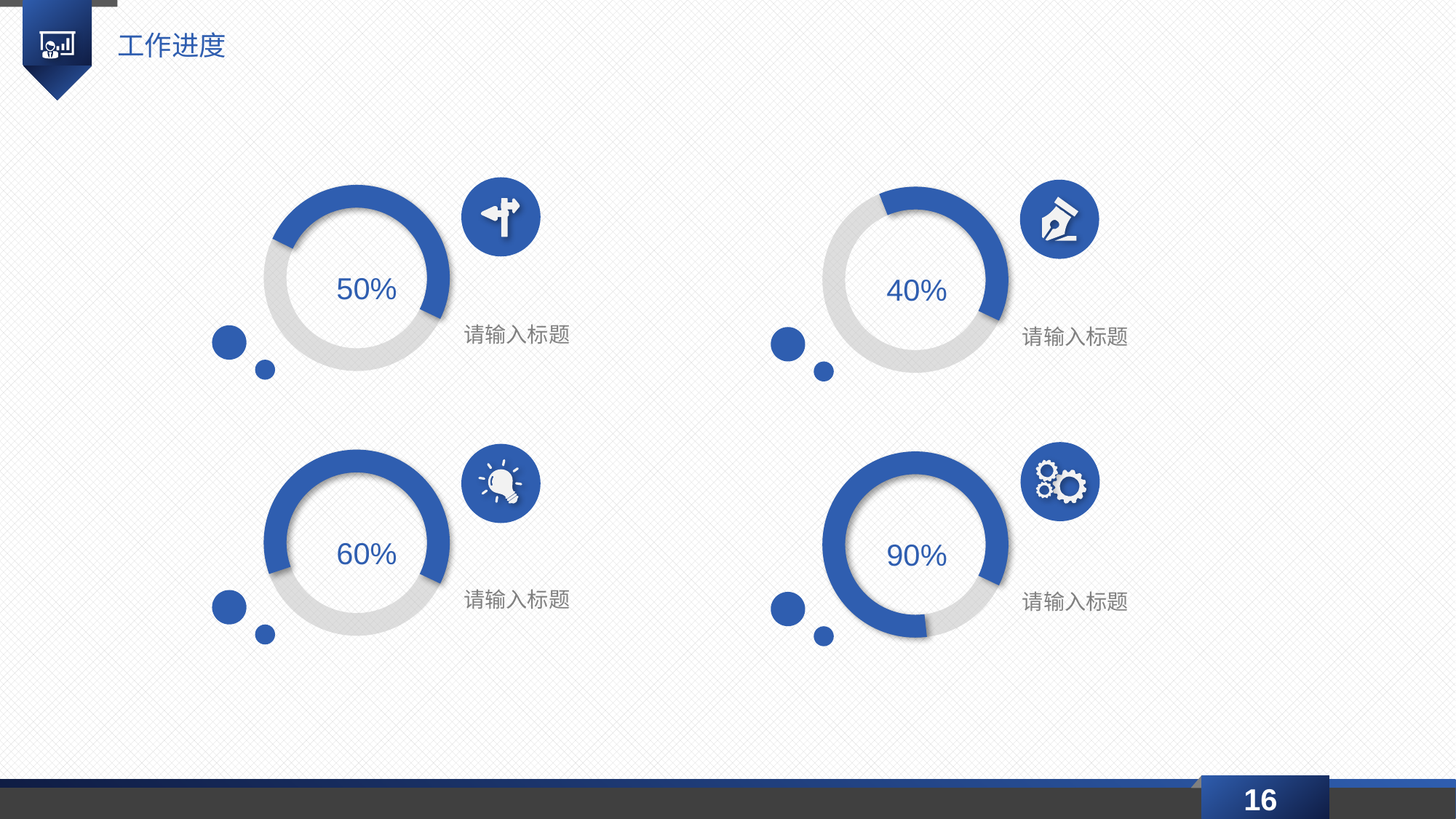

工作进度

50%

40%

请输入标题
请输入标题

60%

90%

请输入标题
请输入标题

16